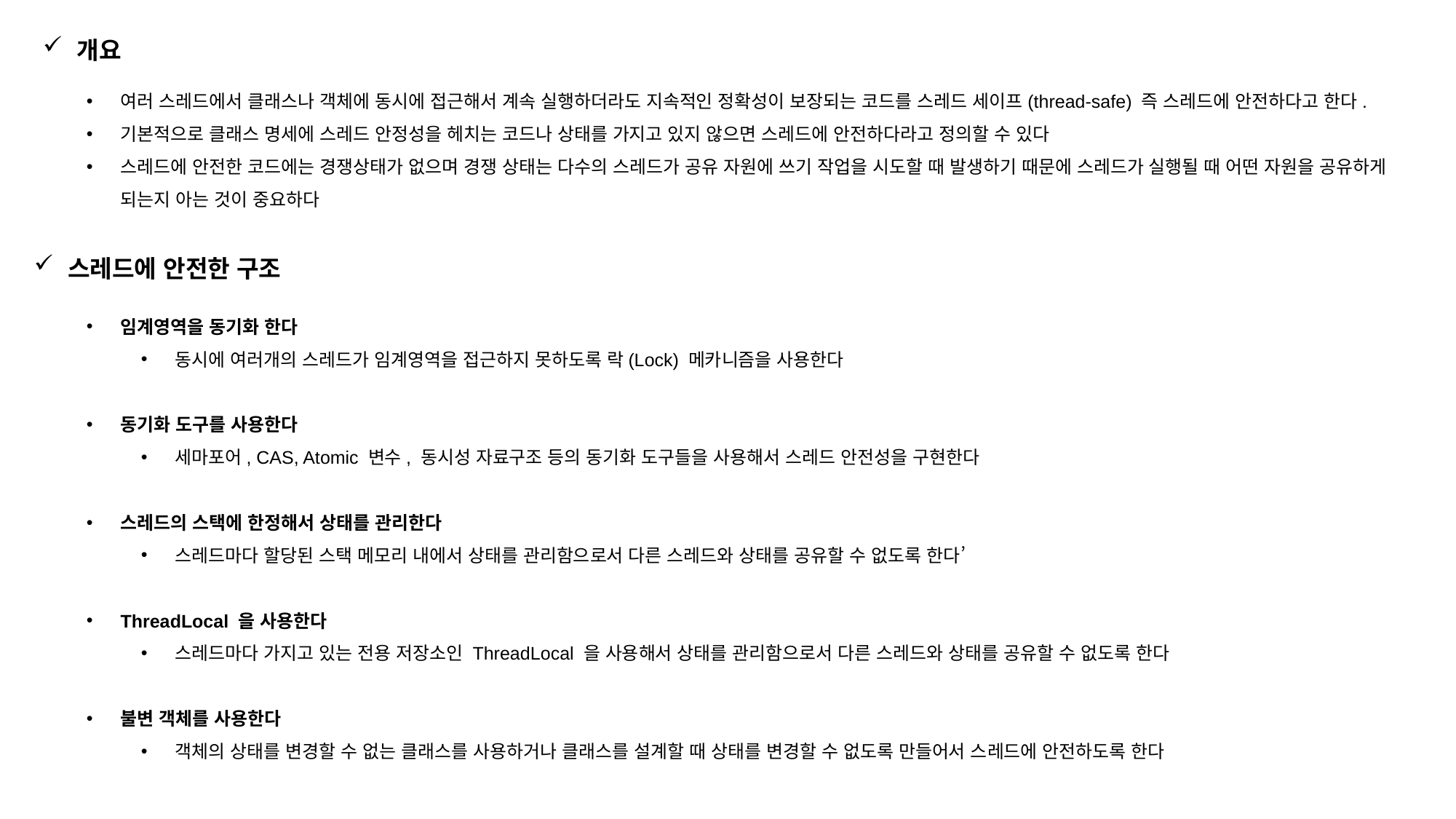

개요
여러 스레드에서 클래스나 객체에 동시에 접근해서 계속 실행하더라도 지속적인 정확성이 보장되는 코드를 스레드 세이프(thread-safe) 즉 스레드에 안전하다고 한다.
기본적으로 클래스 명세에 스레드 안정성을 헤치는 코드나 상태를 가지고 있지 않으면 스레드에 안전하다라고 정의할 수 있다
스레드에 안전한 코드에는 경쟁상태가 없으며 경쟁 상태는 다수의 스레드가 공유 자원에 쓰기 작업을 시도할 때 발생하기 때문에 스레드가 실행될 때 어떤 자원을 공유하게 되는지 아는 것이 중요하다
스레드에 안전한 구조
임계영역을 동기화 한다
동시에 여러개의 스레드가 임계영역을 접근하지 못하도록 락(Lock) 메카니즘을 사용한다

동기화 도구를 사용한다
세마포어, CAS, Atomic 변수, 동시성 자료구조 등의 동기화 도구들을 사용해서 스레드 안전성을 구현한다

스레드의 스택에 한정해서 상태를 관리한다
스레드마다 할당된 스택 메모리 내에서 상태를 관리함으로서 다른 스레드와 상태를 공유할 수 없도록 한다’

ThreadLocal 을 사용한다
스레드마다 가지고 있는 전용 저장소인 ThreadLocal 을 사용해서 상태를 관리함으로서 다른 스레드와 상태를 공유할 수 없도록 한다

불변 객체를 사용한다
객체의 상태를 변경할 수 없는 클래스를 사용하거나 클래스를 설계할 때 상태를 변경할 수 없도록 만들어서 스레드에 안전하도록 한다